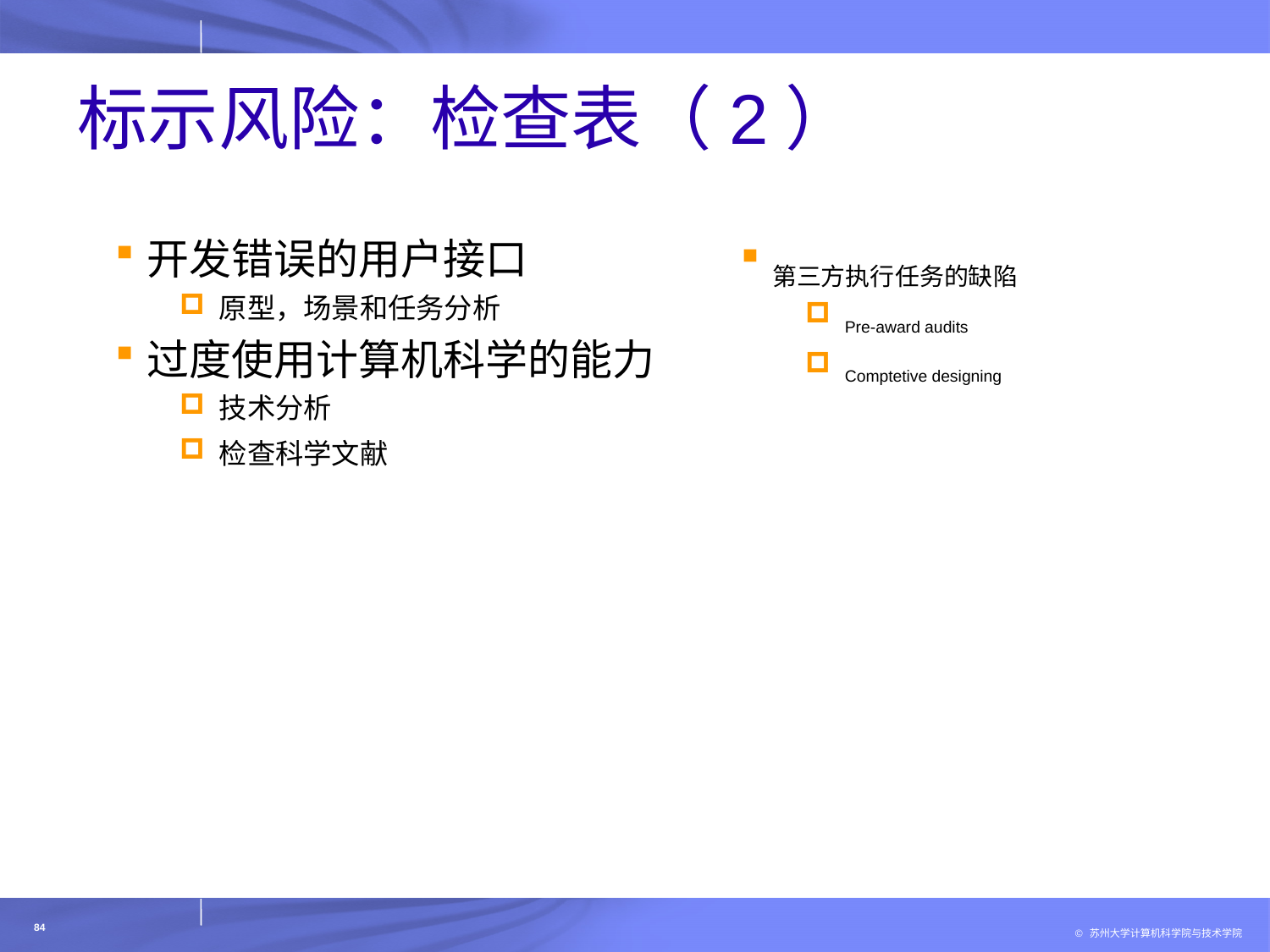

# 标示风险：检查表（2）
开发错误的用户接口
原型，场景和任务分析
过度使用计算机科学的能力
技术分析
检查科学文献

第三方执行任务的缺陷
Pre-award audits
Comptetive designing

84